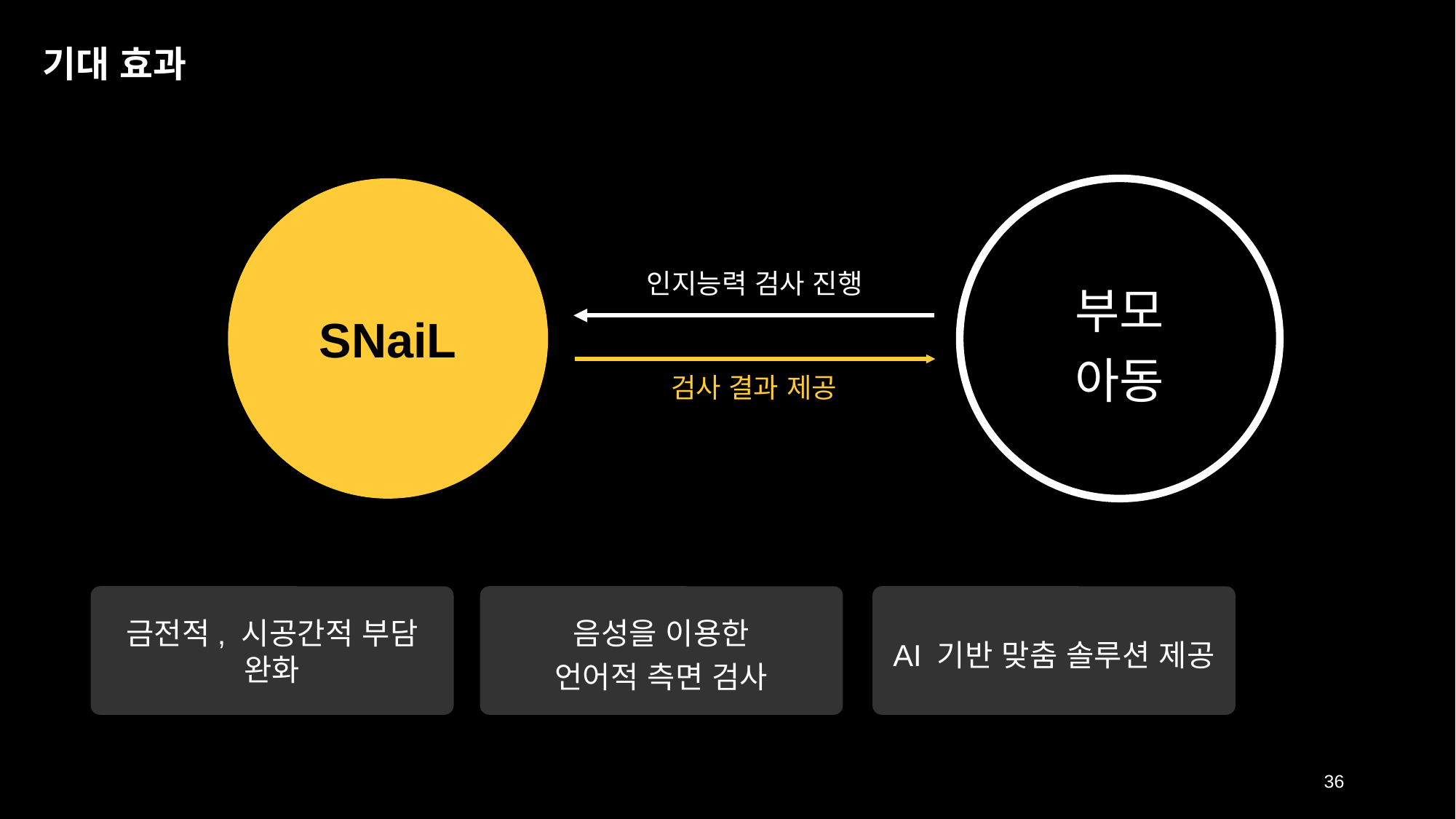

기대 효과
SNaiL
부모
아동
인지능력 검사 진행
검사 결과 제공
AI 기반 맞춤 솔루션 제공
음성을 이용한
언어적 측면 검사
금전적, 시공간적 부담 완화
36